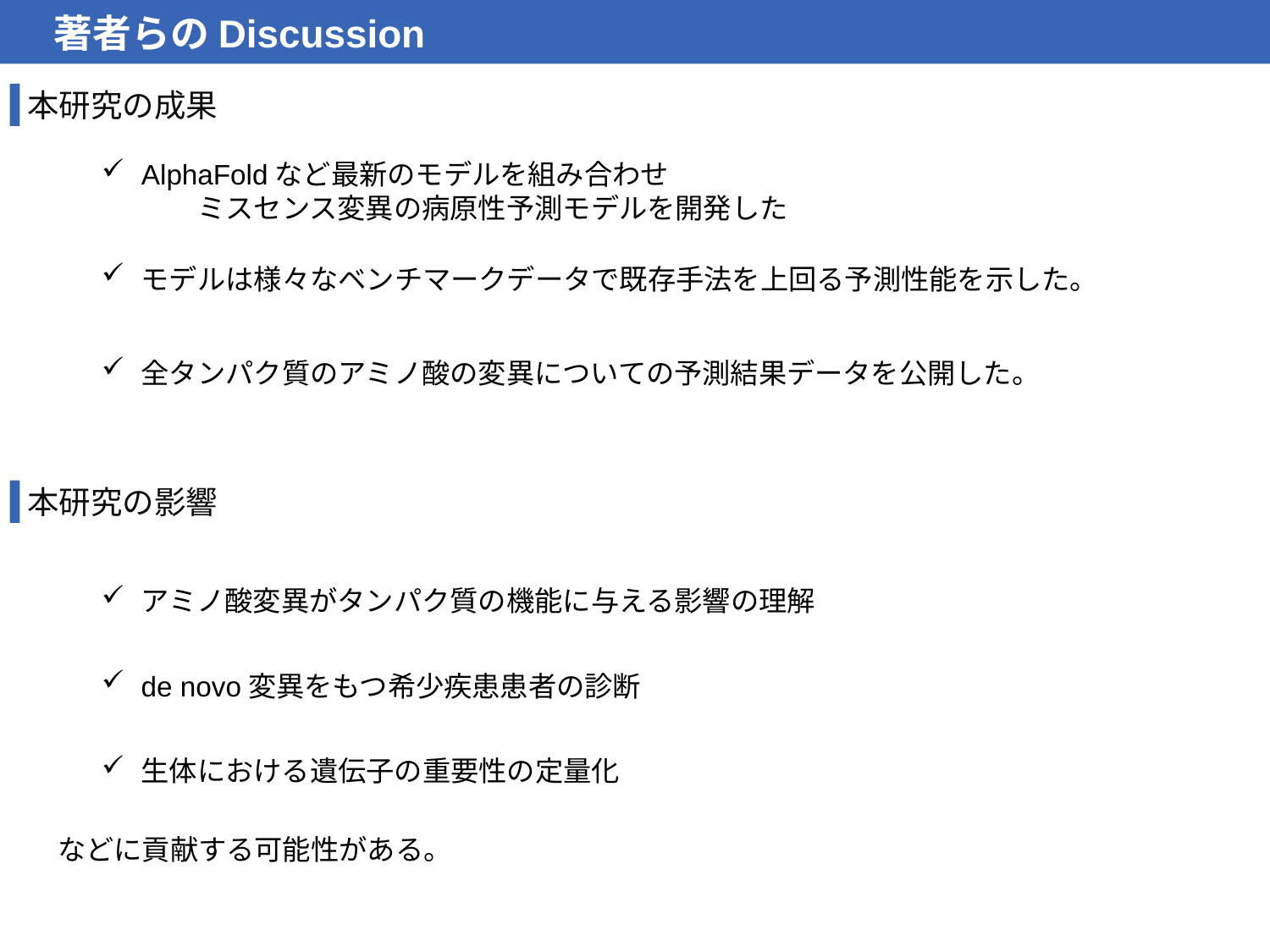

著者らのDiscussion
本研究の成果

AlphaFoldなど最新のモデルを組み合わせ　　　　　　　ミスセンス変異の病原性予測モデルを開発した
モデルは様々なベンチマークデータで既存手法を上回る予測性能を示した。
全タンパク質のアミノ酸の変異についての予測結果データを公開した。
本研究の影響

アミノ酸変異がタンパク質の機能に与える影響の理解
de novo変異をもつ希少疾患患者の診断
生体における遺伝子の重要性の定量化
などに貢献する可能性がある。